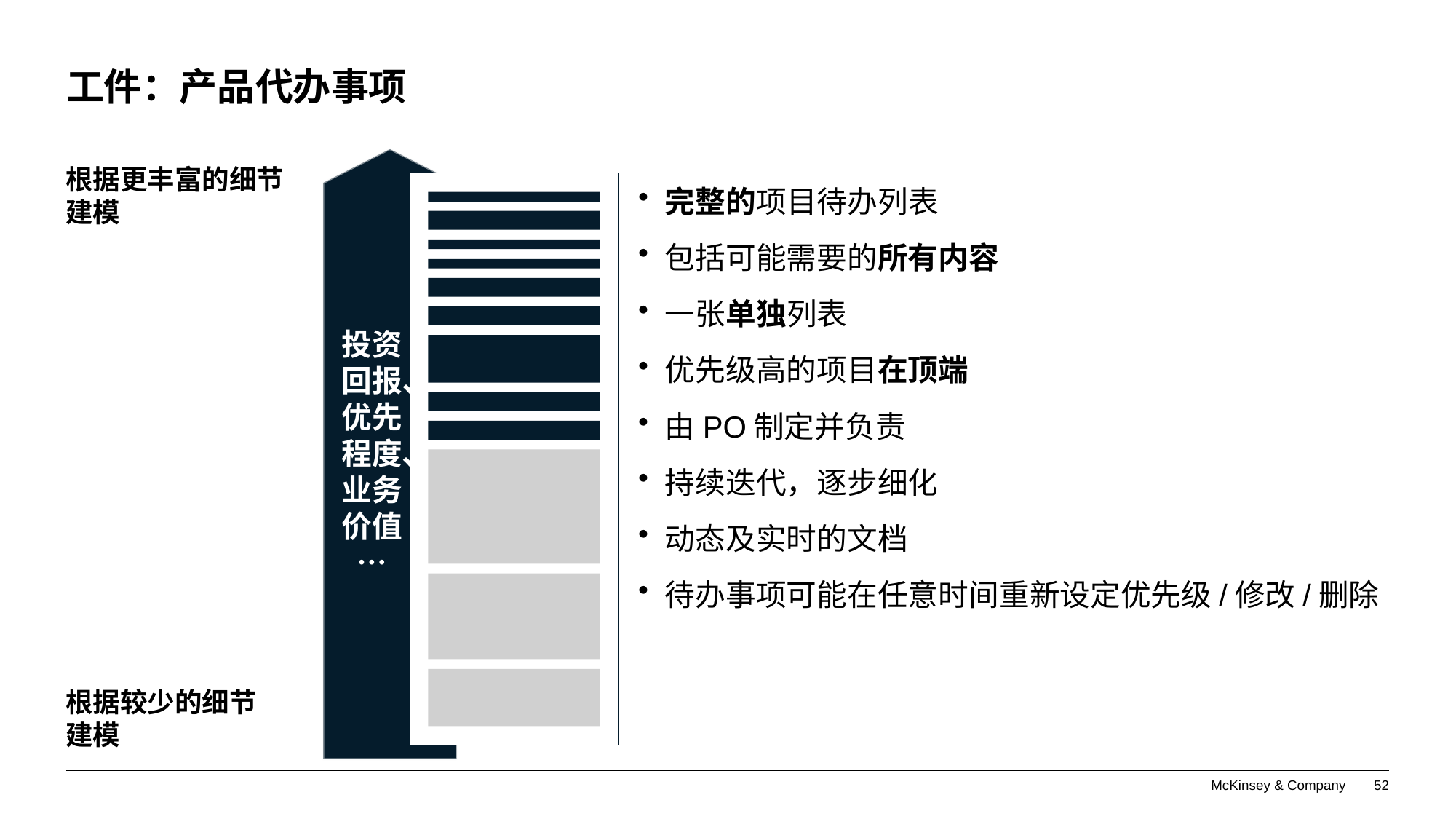

# 工件：产品代办事项

根据更丰富的细节建模

完整的项目待办列表
包括可能需要的所有内容
一张单独列表
优先级高的项目在顶端
由PO制定并负责
持续迭代，逐步细化
动态及实时的文档
待办事项可能在任意时间重新设定优先级/修改/删除

投资回报、优先程度、业务价值 …

根据较少的细节建模